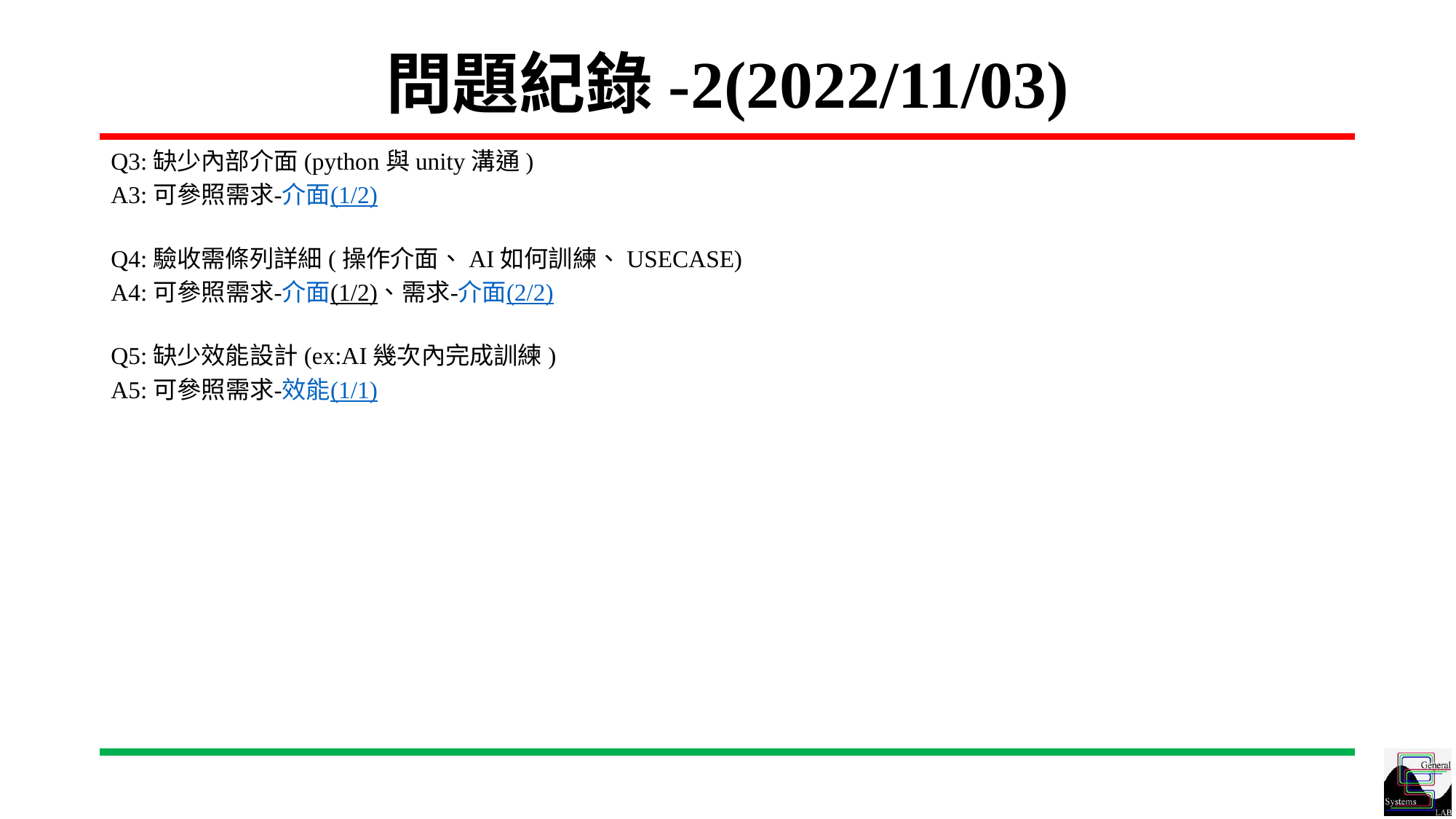

# 問題紀錄-2(2022/11/03)
Q3:缺少內部介面(python與unity溝通)
A3:可參照需求-介面(1/2)

Q4:驗收需條列詳細(操作介面、AI如何訓練、USECASE)
A4:可參照需求-介面(1/2)、需求-介面(2/2)

Q5:缺少效能設計(ex:AI幾次內完成訓練)
A5:可參照需求-效能(1/1)